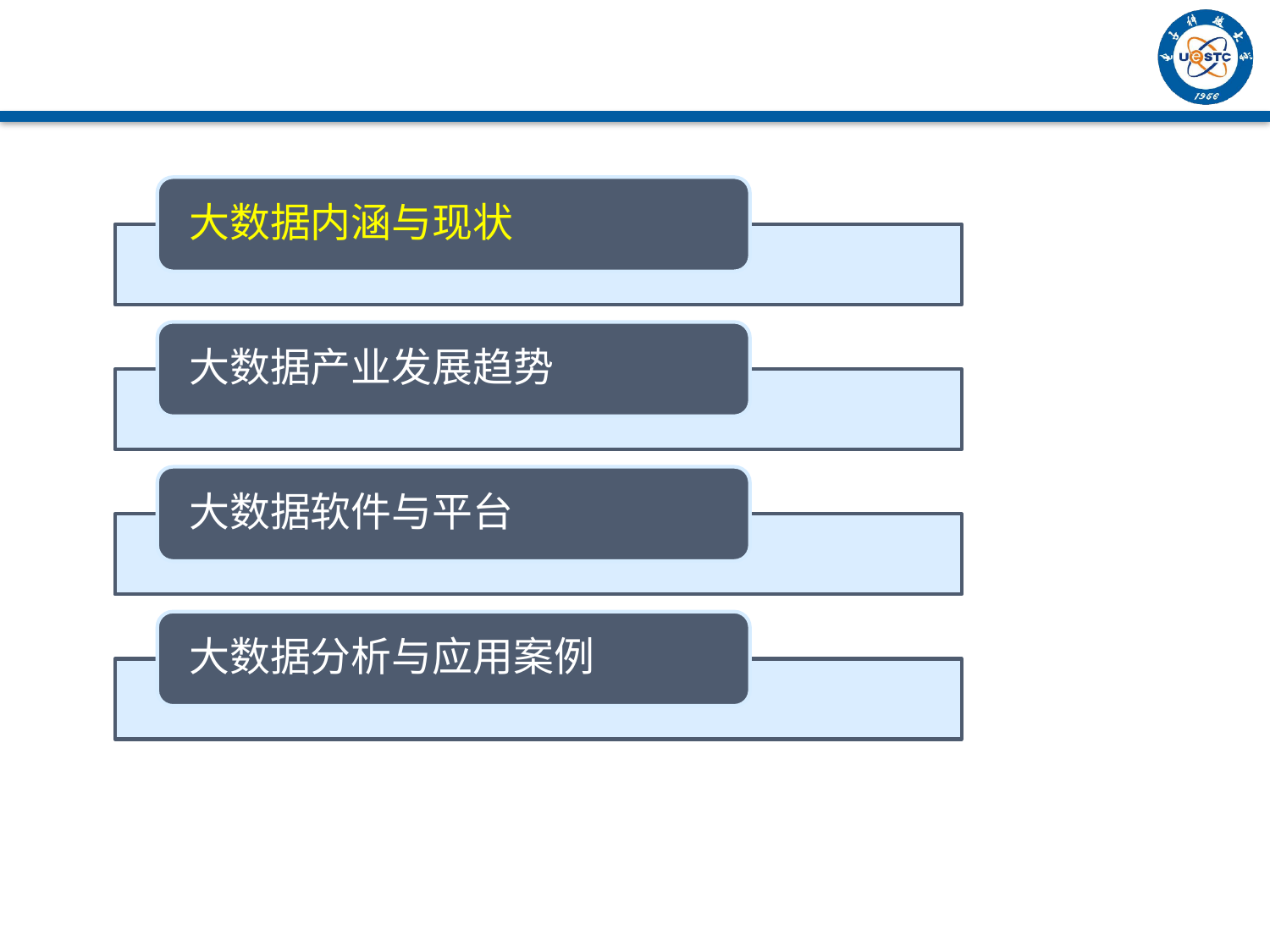

#
大数据内涵与现状
大数据产业发展趋势
大数据软件与平台
大数据分析与应用案例